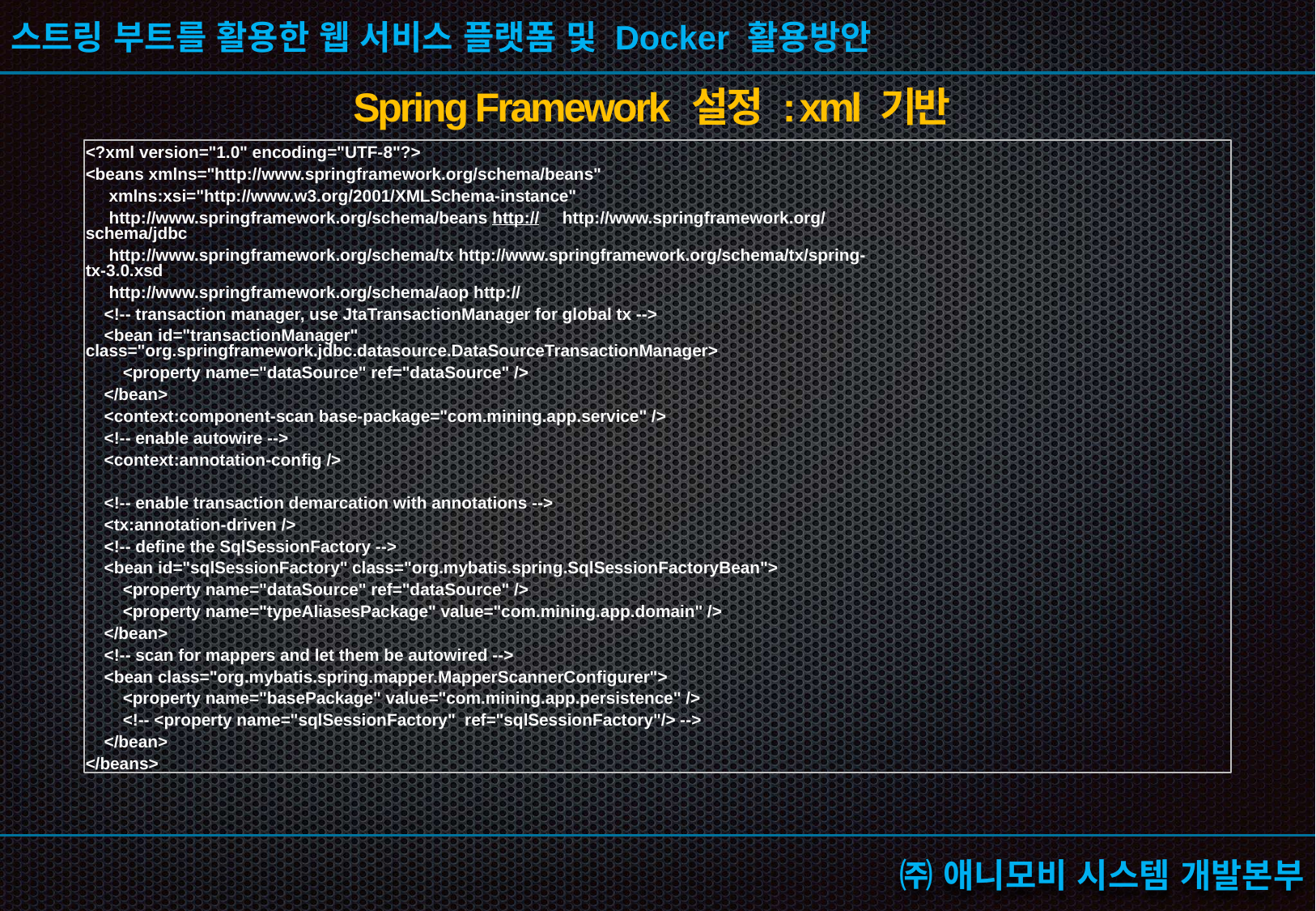

Spring Framework 설정 :     xml 기반
<?xml version="1.0" encoding="UTF-8"?>
<beans xmlns="http://www.springframework.org/schema/beans"
     xmlns:xsi="http://www.w3.org/2001/XMLSchema-instance"
     http://www.springframework.org/schema/beans http://     http://www.springframework.org/schema/jdbc
     http://www.springframework.org/schema/tx http://www.springframework.org/schema/tx/spring-tx-3.0.xsd
     http://www.springframework.org/schema/aop http://
    <!-- transaction manager, use JtaTransactionManager for global tx -->
    <bean id="transactionManager" class="org.springframework.jdbc.datasource.DataSourceTransactionManager>
        <property name="dataSource" ref="dataSource" />
    </bean>
    <context:component-scan base-package="com.mining.app.service" />
    <!-- enable autowire -->
    <context:annotation-config />

    <!-- enable transaction demarcation with annotations -->
    <tx:annotation-driven />
    <!-- define the SqlSessionFactory -->
    <bean id="sqlSessionFactory" class="org.mybatis.spring.SqlSessionFactoryBean">
        <property name="dataSource" ref="dataSource" />
        <property name="typeAliasesPackage" value="com.mining.app.domain" />
    </bean>
    <!-- scan for mappers and let them be autowired -->
    <bean class="org.mybatis.spring.mapper.MapperScannerConfigurer">
        <property name="basePackage" value="com.mining.app.persistence" />
        <!-- <property name="sqlSessionFactory"  ref="sqlSessionFactory"/> -->
    </bean>
</beans>